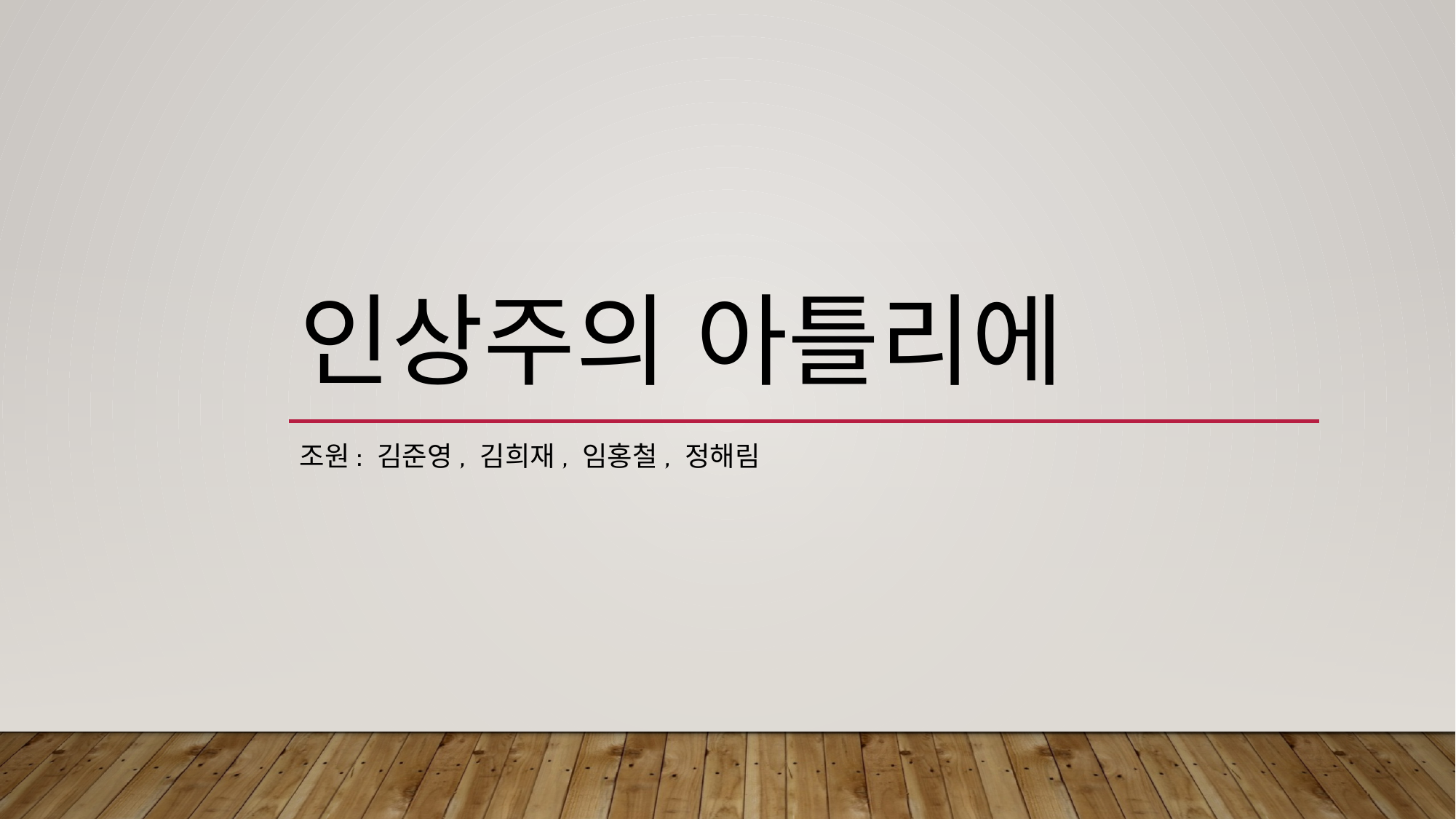

# 인상주의 아틀리에
조원: 김준영, 김희재, 임홍철, 정해림